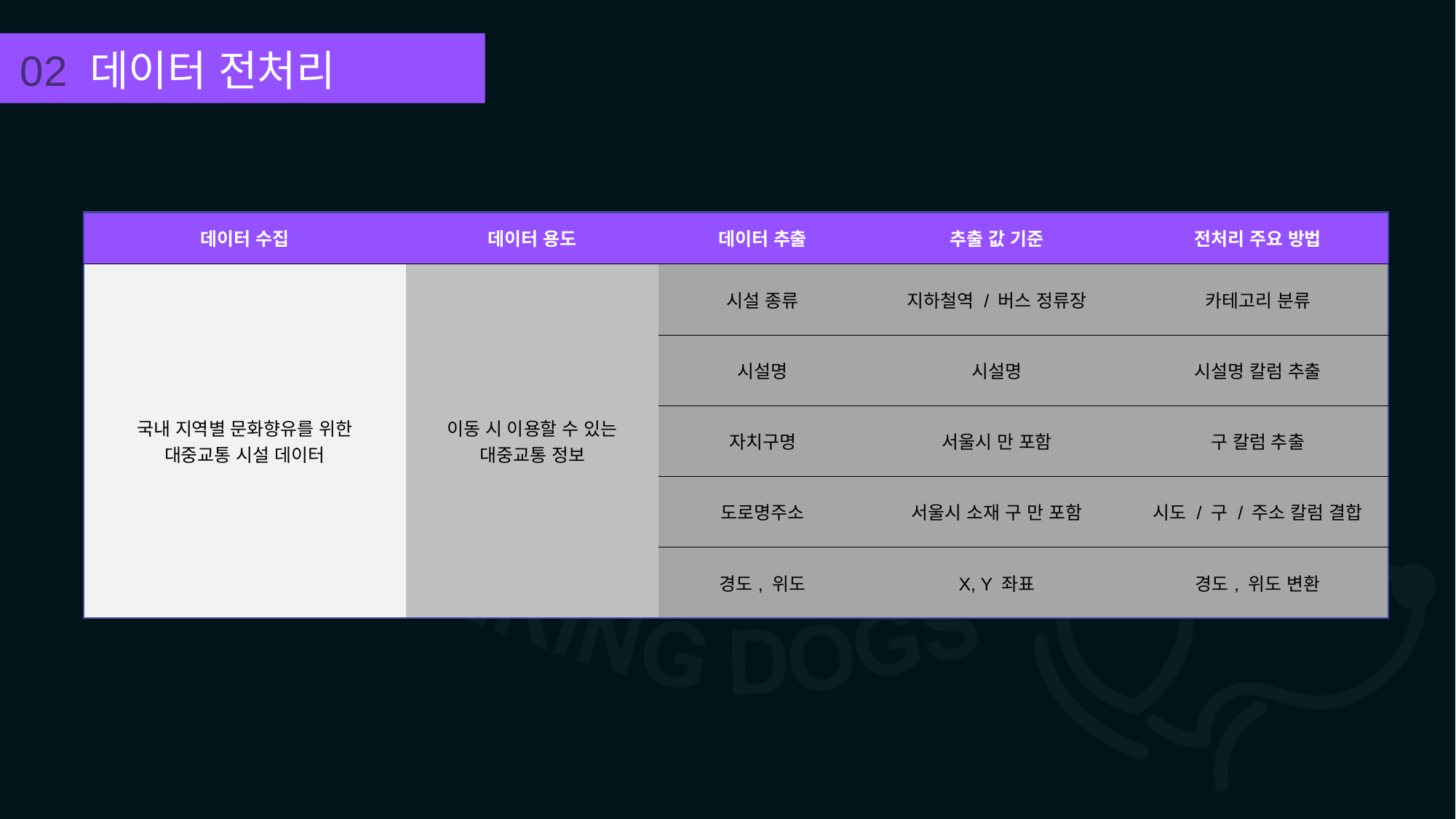

02 데이터 전처리
| 데이터 수집 | 데이터 용도 | 데이터 추출 | 추출 값 기준 | 전처리 주요 방법 |
| --- | --- | --- | --- | --- |
| 국내 지역별 문화향유를 위한 대중교통 시설 데이터 | 이동 시 이용할 수 있는 대중교통 정보 | 시설 종류 | 지하철역 / 버스 정류장 | 카테고리 분류 |
|  |  | 시설명 | 시설명 | 시설명 칼럼 추출 |
|  |  | 자치구명 | 서울시 만 포함 | 구 칼럼 추출 |
|  |  | 도로명주소 | 서울시 소재 구 만 포함 | 시도 / 구 / 주소 칼럼 결합 |
|  |  | 경도, 위도 | X, Y 좌표 | 경도, 위도 변환 |